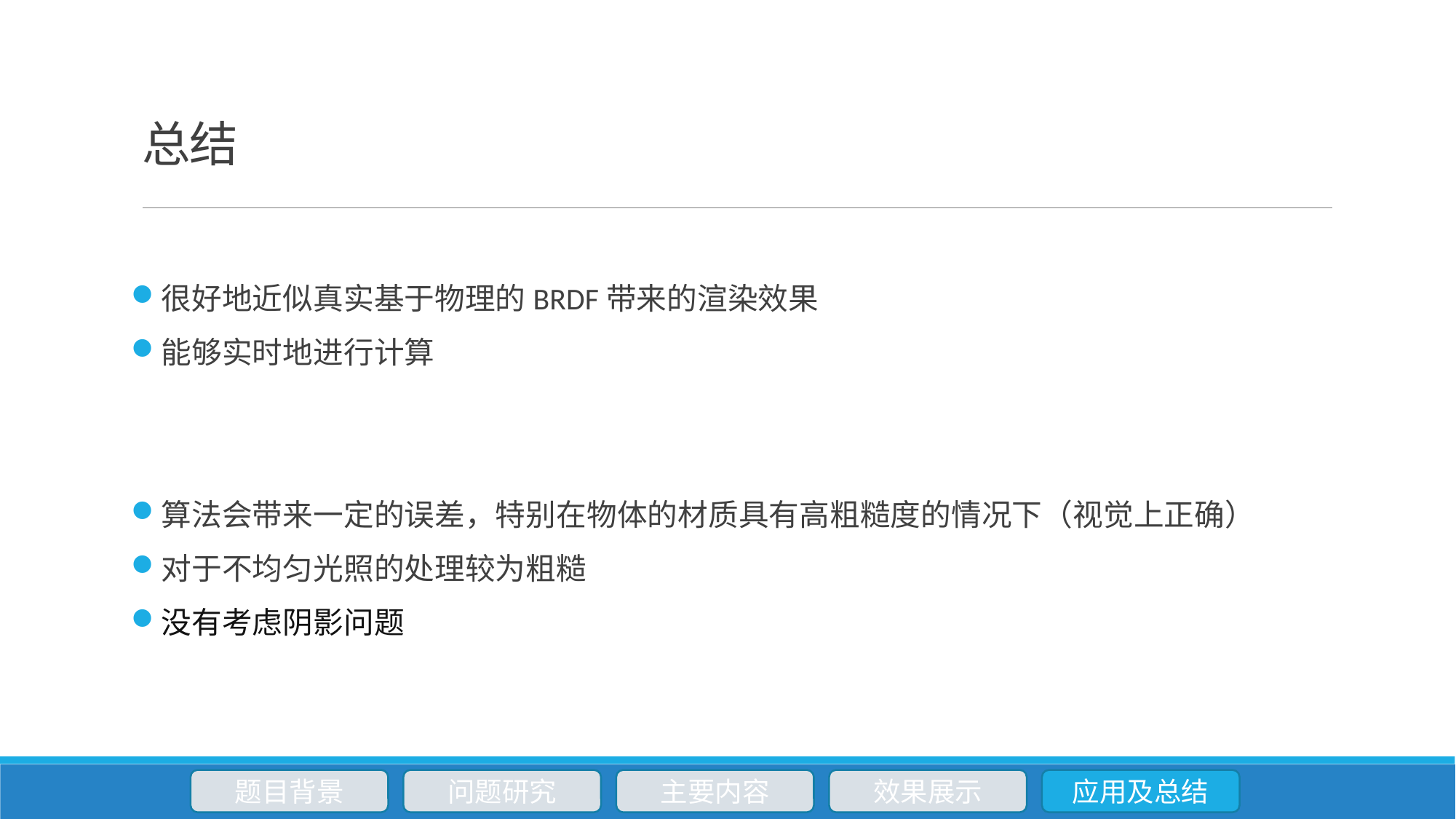

# 总结

很好地近似真实基于物理的BRDF带来的渲染效果
能够实时地进行计算

算法会带来一定的误差，特别在物体的材质具有高粗糙度的情况下（视觉上正确）
对于不均匀光照的处理较为粗糙
没有考虑阴影问题

题目背景
问题研究
主要内容
效果展示
应用及总结